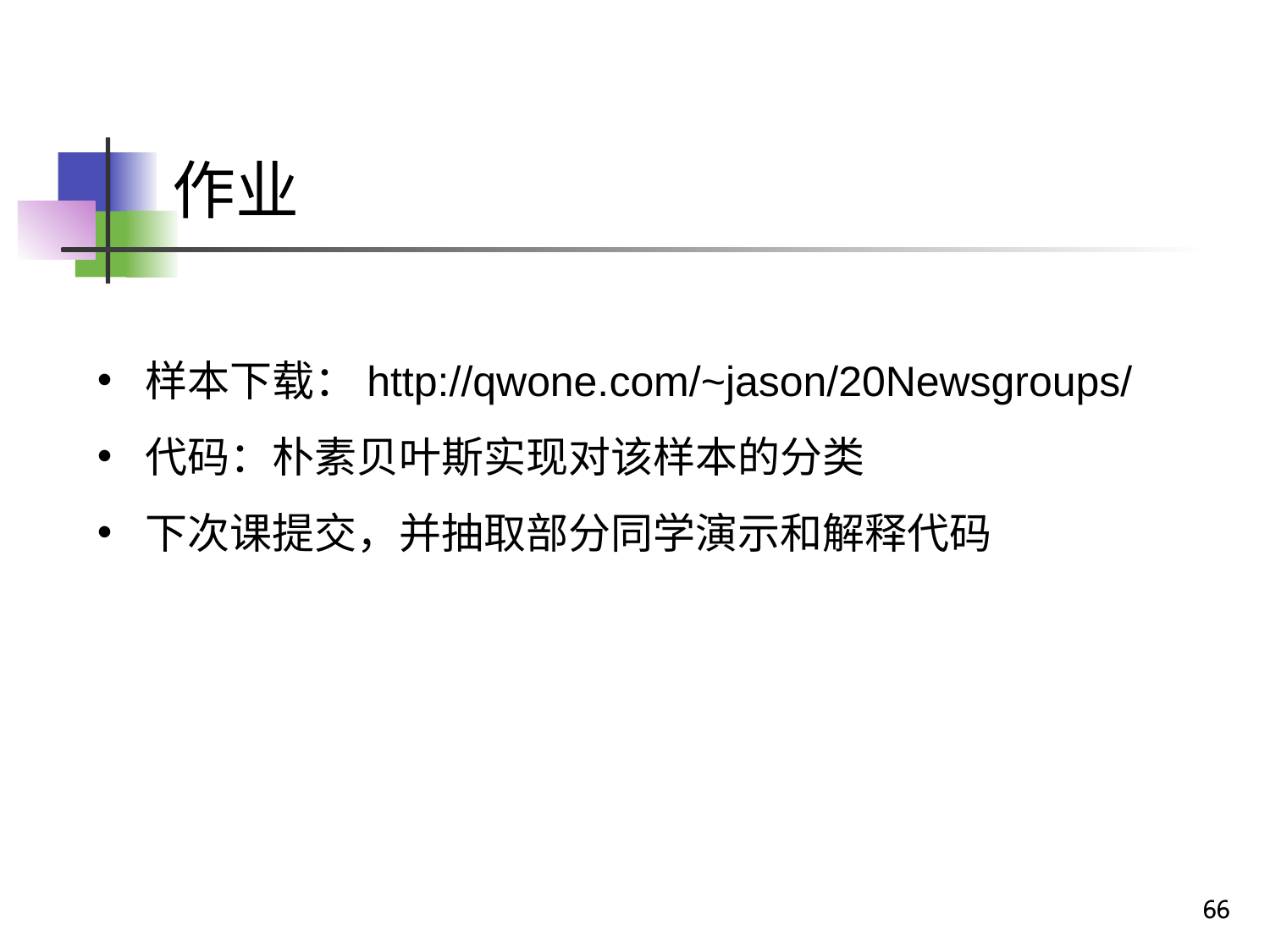

# 作业
样本下载：http://qwone.com/~jason/20Newsgroups/
代码：朴素贝叶斯实现对该样本的分类
下次课提交，并抽取部分同学演示和解释代码
66